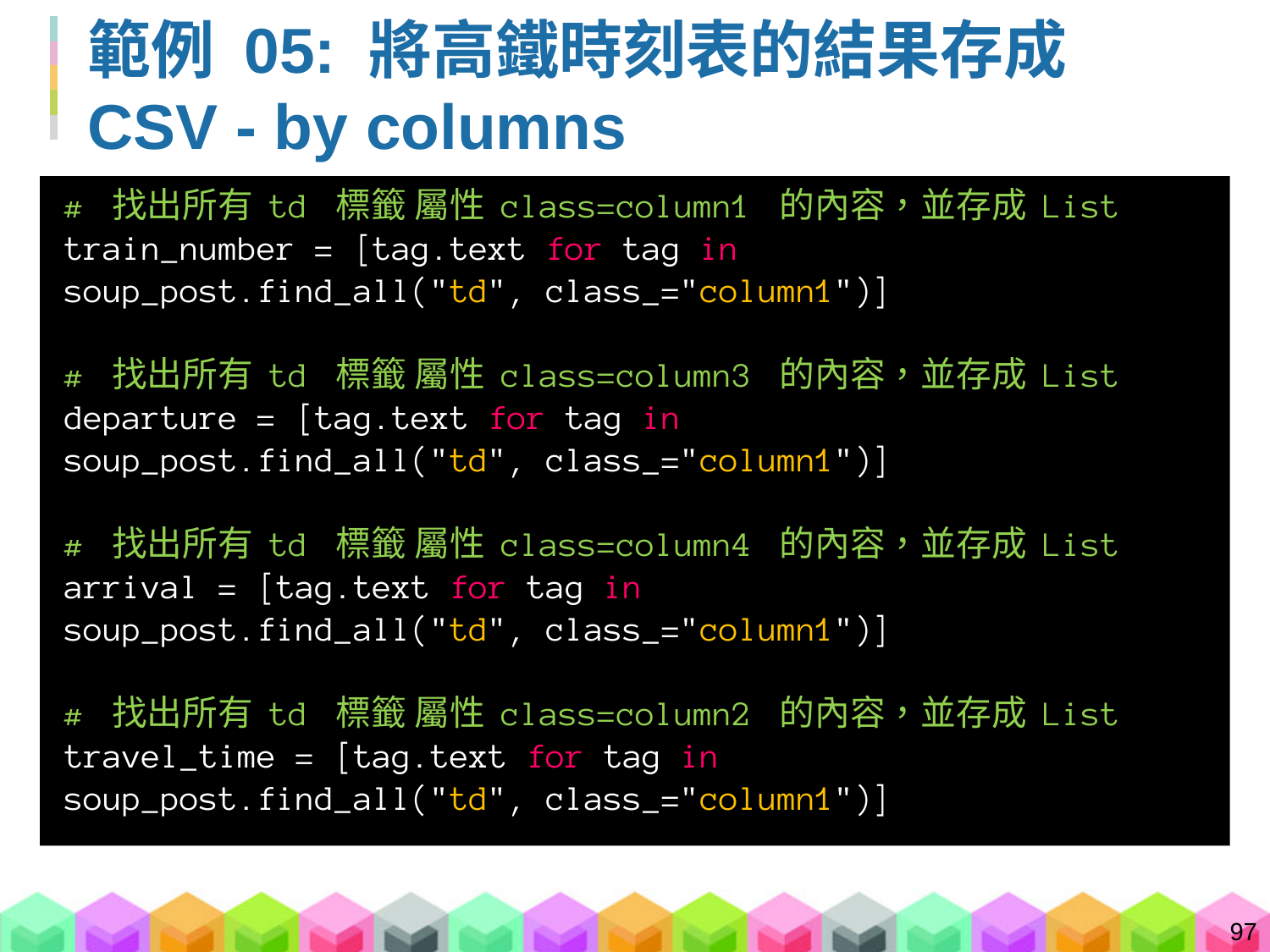

# 範例 05: 將高鐵時刻表的結果存成 CSV - by columns
# 找出所有 td 標籤 屬性 class=column1 的內容，並存成 List
train_number = [tag.text for tag in soup_post.find_all("td", class_="column1")]

# 找出所有 td 標籤 屬性 class=column3 的內容，並存成 List
departure = [tag.text for tag in
soup_post.find_all("td", class_="column1")]

# 找出所有 td 標籤 屬性 class=column4 的內容，並存成 List
arrival = [tag.text for tag in
soup_post.find_all("td", class_="column1")]

# 找出所有 td 標籤 屬性 class=column2 的內容，並存成 List
travel_time = [tag.text for tag in
soup_post.find_all("td", class_="column1")]

97